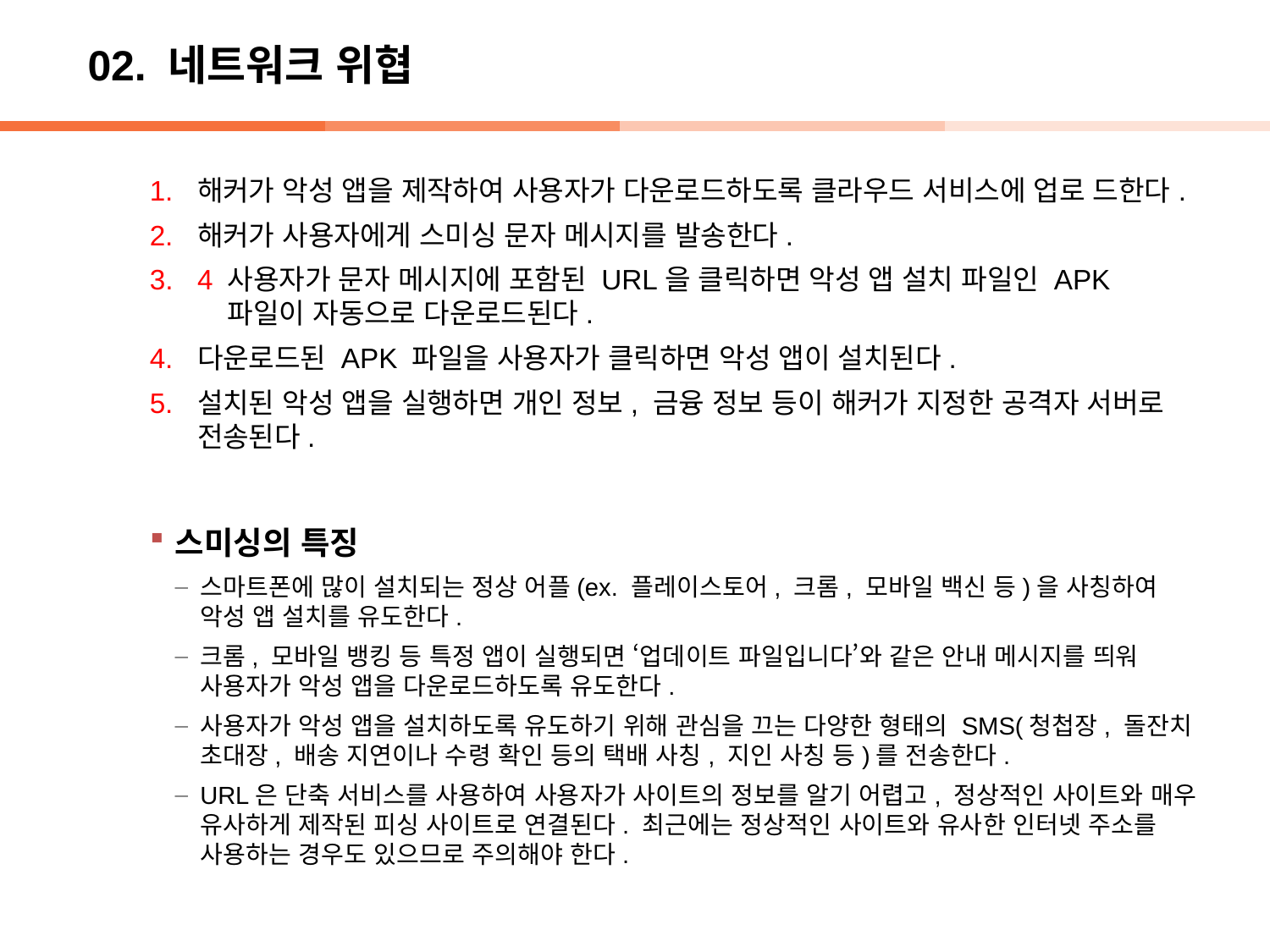

# 02. 네트워크 위협
해커가 악성 앱을 제작하여 사용자가 다운로드하도록 클라우드 서비스에 업로 드한다.
해커가 사용자에게 스미싱 문자 메시지를 발송한다.
4 사용자가 문자 메시지에 포함된 URL을 클릭하면 악성 앱 설치 파일인 APK
   파일이 자동으로 다운로드된다.
다운로드된 APK 파일을 사용자가 클릭하면 악성 앱이 설치된다.
설치된 악성 앱을 실행하면 개인 정보, 금융 정보 등이 해커가 지정한 공격자 서버로 전송된다.

스미싱의 특징
스마트폰에 많이 설치되는 정상 어플(ex. 플레이스토어, 크롬, 모바일 백신 등)을 사칭하여 악성 앱 설치를 유도한다.
크롬, 모바일 뱅킹 등 특정 앱이 실행되면 ‘업데이트 파일입니다’와 같은 안내 메시지를 띄워 사용자가 악성 앱을 다운로드하도록 유도한다.
사용자가 악성 앱을 설치하도록 유도하기 위해 관심을 끄는 다양한 형태의 SMS(청첩장, 돌잔치 초대장, 배송 지연이나 수령 확인 등의 택배 사칭, 지인 사칭 등)를 전송한다.
URL은 단축 서비스를 사용하여 사용자가 사이트의 정보를 알기 어렵고, 정상적인 사이트와 매우 유사하게 제작된 피싱 사이트로 연결된다. 최근에는 정상적인 사이트와 유사한 인터넷 주소를 사용하는 경우도 있으므로 주의해야 한다.